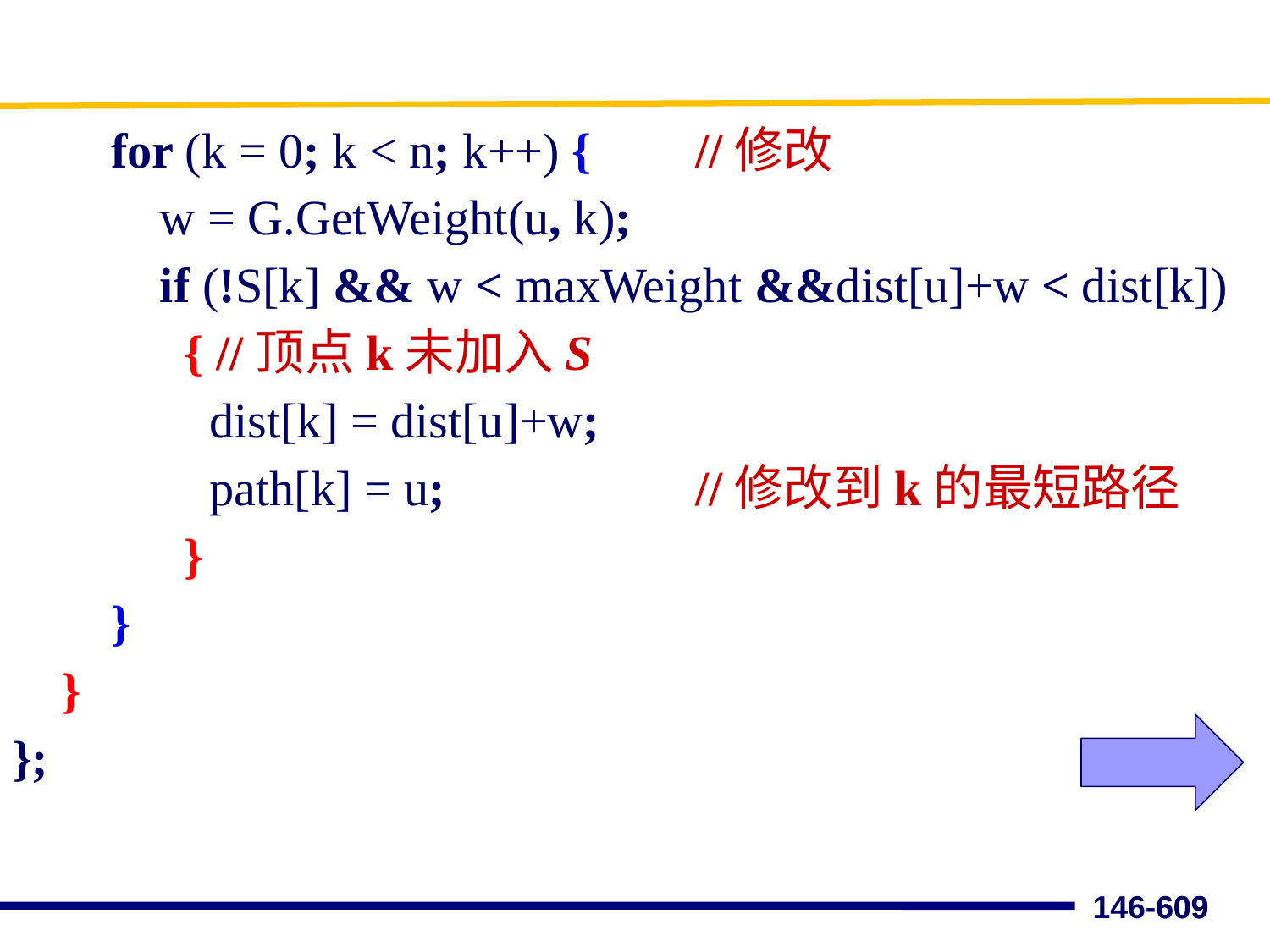

for (k = 0; k < n; k++) {       	//修改
            w = G.GetWeight(u, k);
            if (!S[k] && w < maxWeight &&dist[u]+w < dist[k])
              { //顶点k未加入S
                dist[k] = dist[u]+w;
                path[k] = u;     		//修改到k的最短路径
              }
        }
    }
};

609
146-609